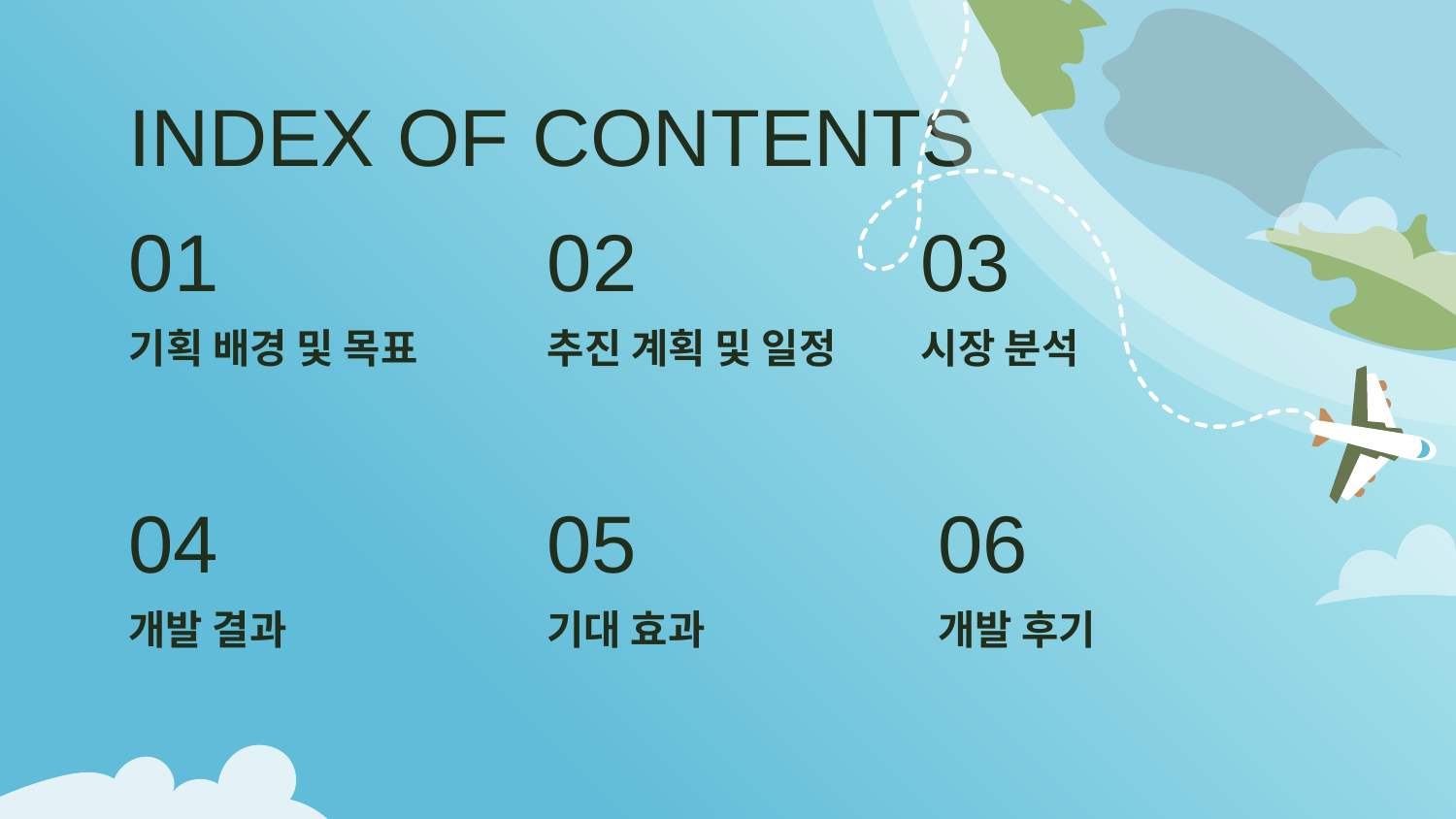

INDEX OF CONTENTS

01
02
03
# 기획 배경 및 목표
추진 계획 및 일정
시장 분석
04
05
06
개발 결과
기대 효과
개발 후기